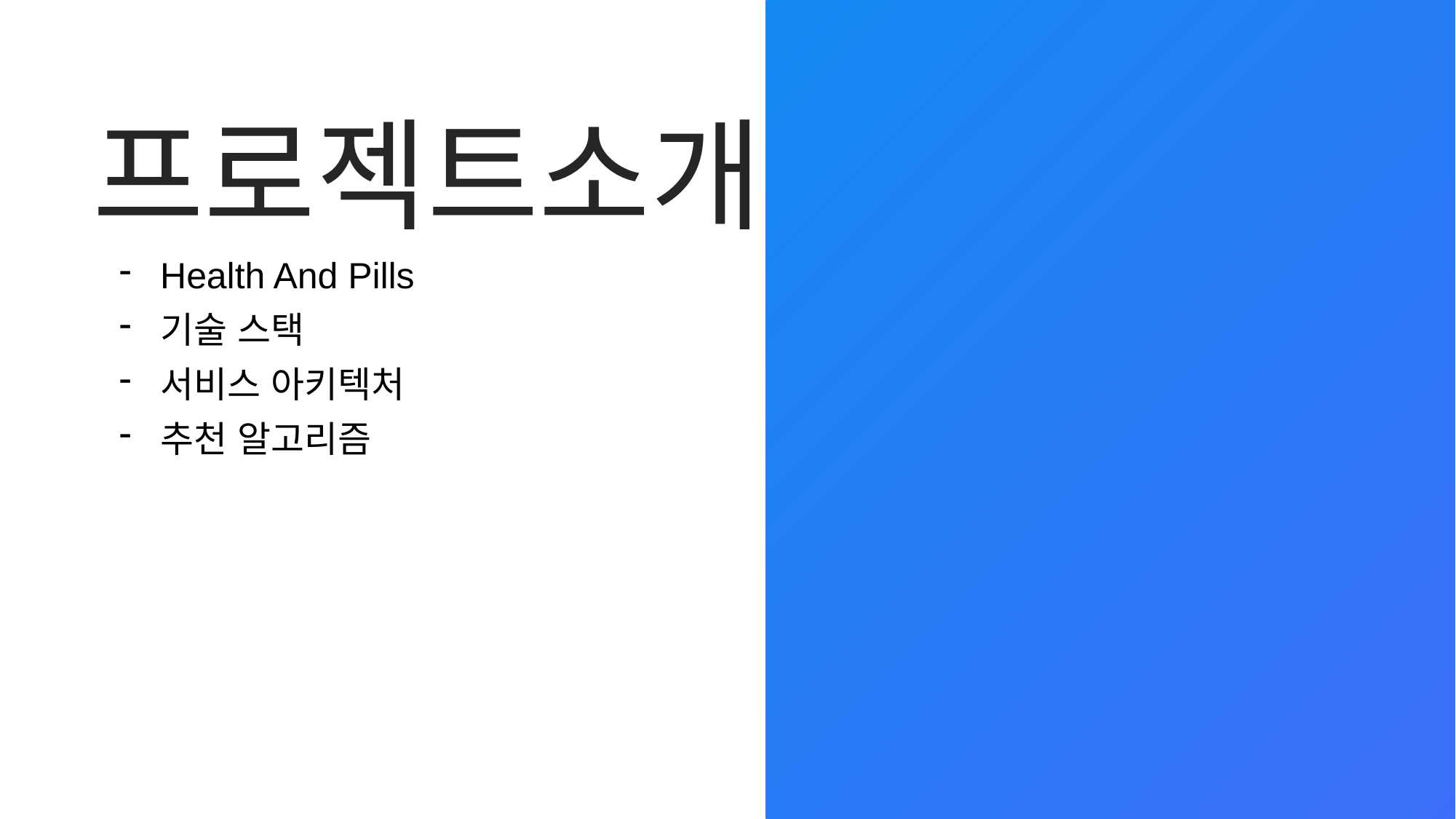

# 프로젝트소개
 02
Health And Pills
기술 스택
서비스 아키텍처
추천 알고리즘